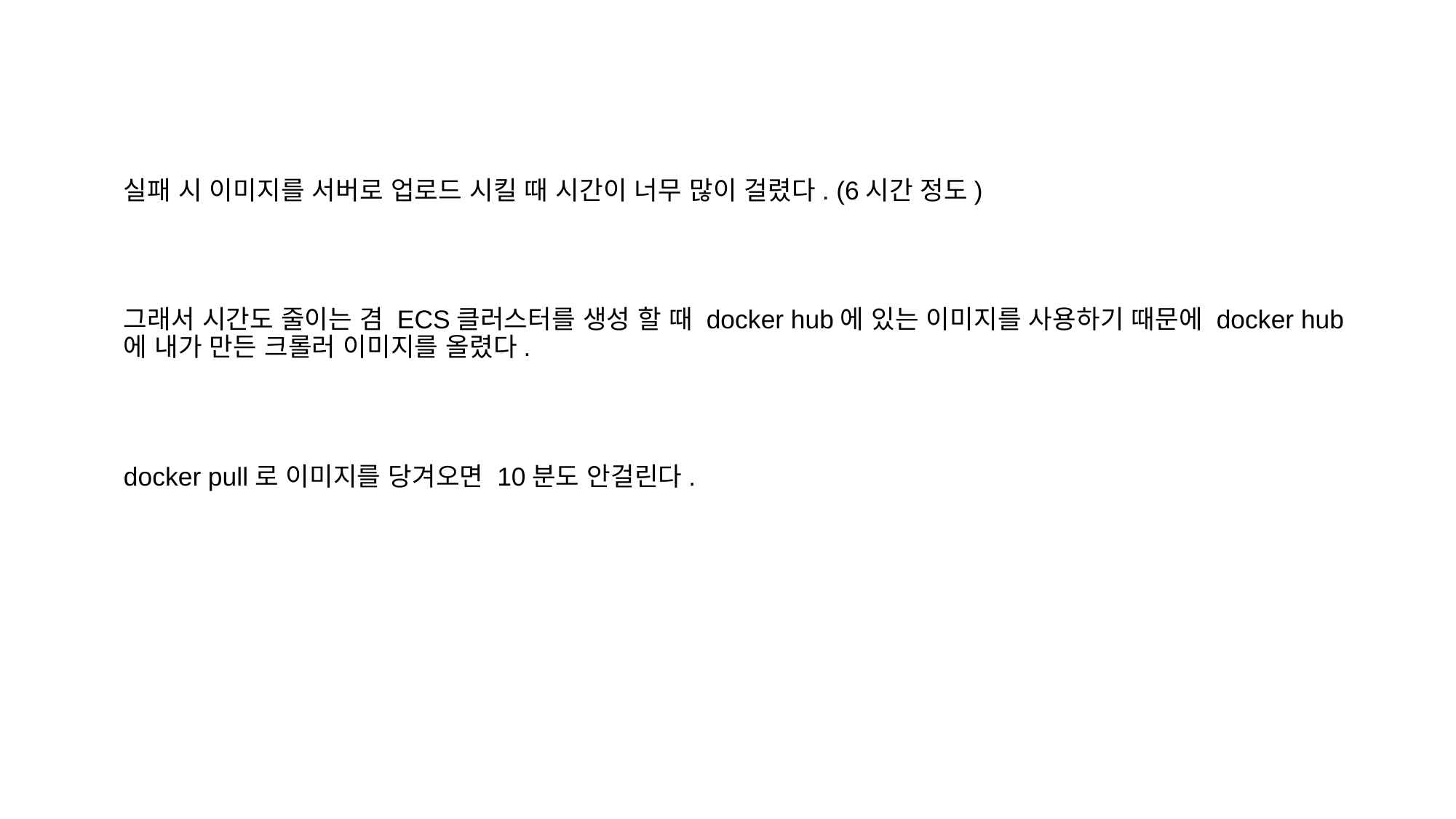

실패 시 이미지를 서버로 업로드 시킬 때 시간이 너무 많이 걸렸다. (6시간 정도)

그래서 시간도 줄이는 겸 ECS클러스터를 생성 할 때 docker hub에 있는 이미지를 사용하기 때문에 docker hub에 내가 만든 크롤러 이미지를 올렸다.

docker pull로 이미지를 당겨오면 10분도 안걸린다.